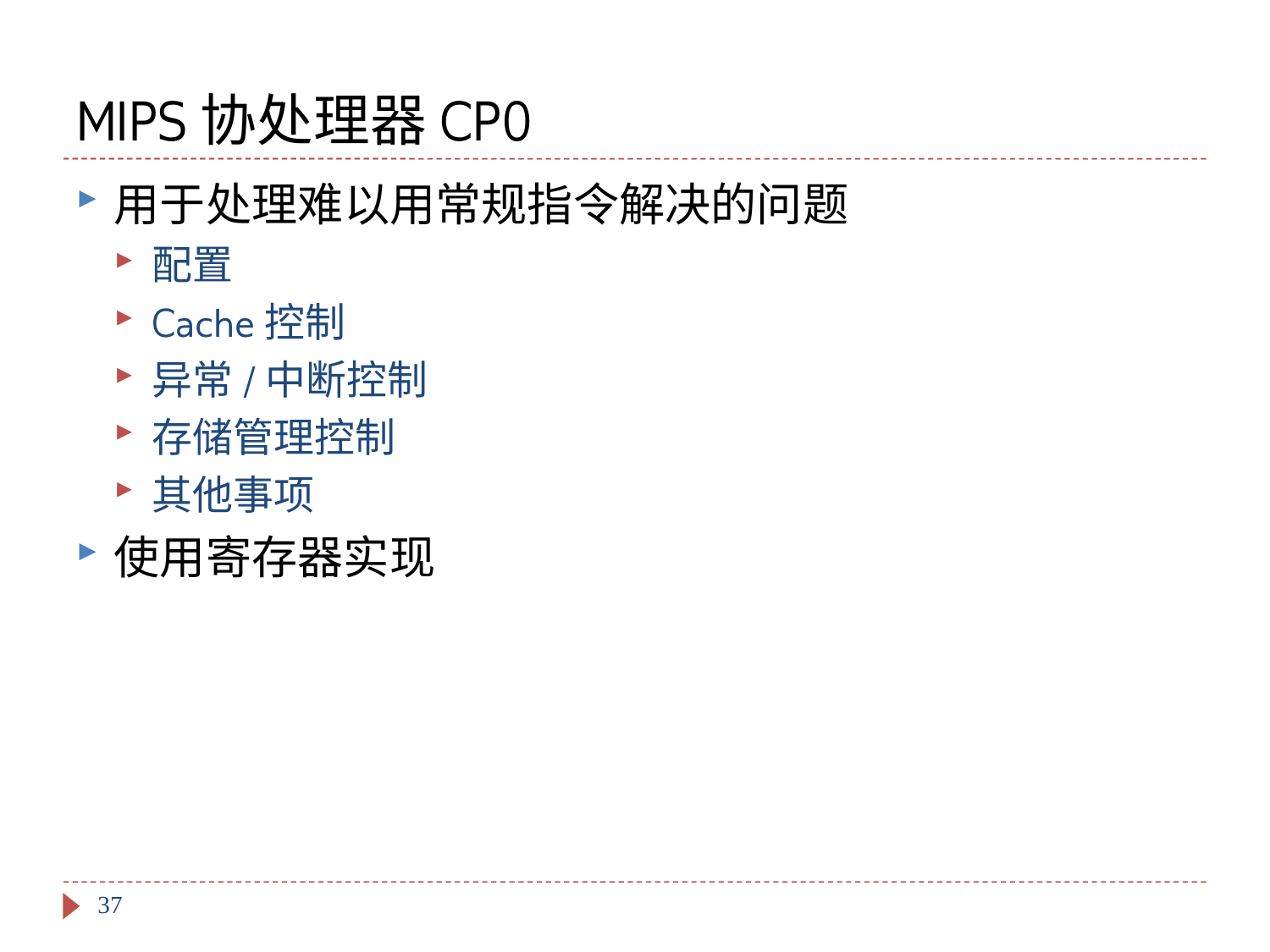

# MIPS协处理器CP0
用于处理难以用常规指令解决的问题
配置
Cache控制
异常/中断控制
存储管理控制
其他事项
使用寄存器实现

37